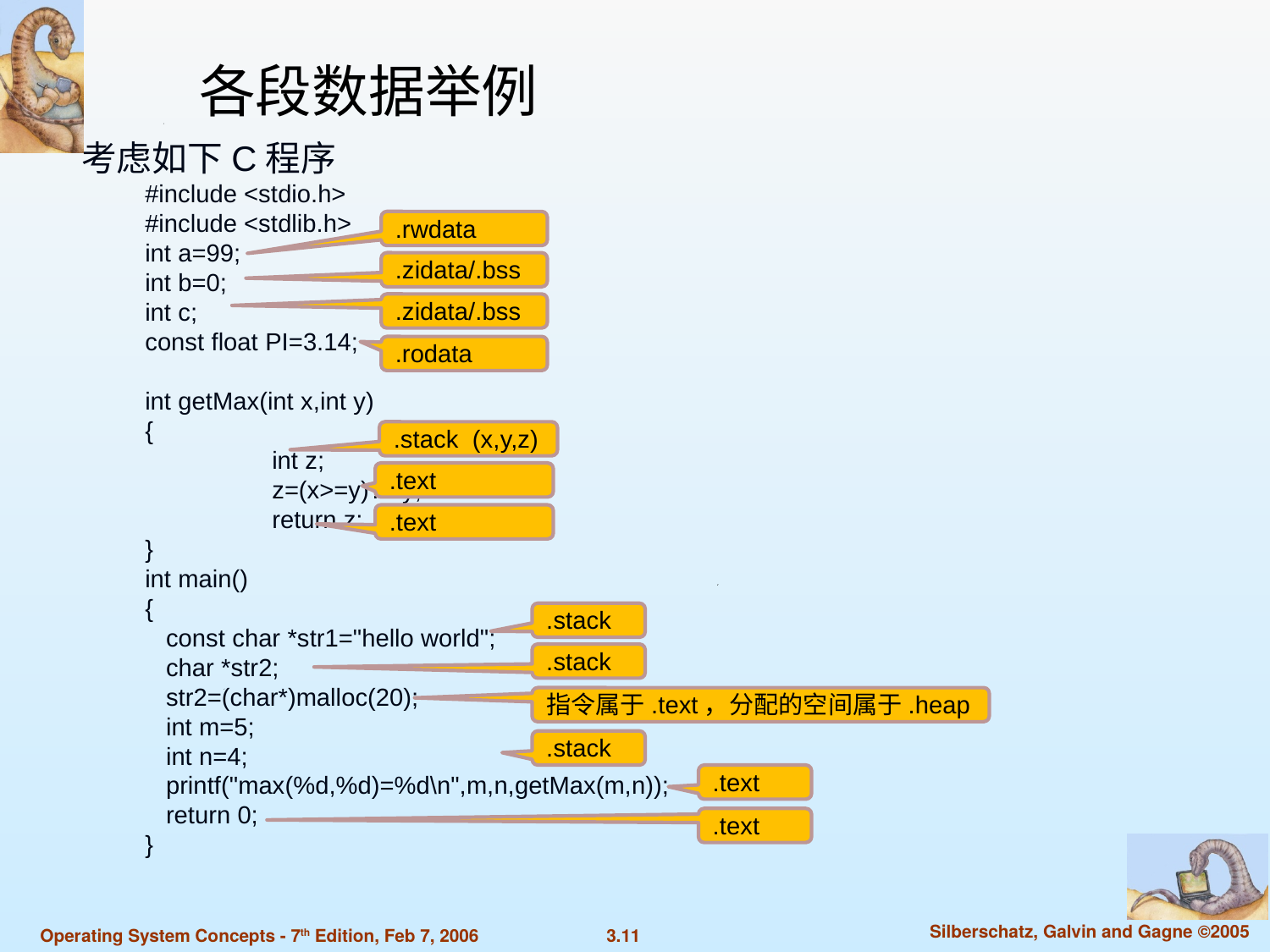

各段数据举例
考虑如下C程序
#include <stdio.h>
#include <stdlib.h>
int a=99;
int b=0;
int c;
const float PI=3.14;

int getMax(int x,int y)
{
	int z;
	z=(x>=y)?x:y;
	return z;
}
int main()
{
   const char *str1="hello world";
   char *str2;
   str2=(char*)malloc(20);
   int m=5;
   int n=4;
   printf("max(%d,%d)=%d\n",m,n,getMax(m,n));
   return 0;
}
.rwdata
.zidata/.bss
.zidata/.bss
.rodata
.stack  (x,y,z)
.text
.text
.stack
.stack
指令属于.text，分配的空间属于.heap
.stack
.text
.text